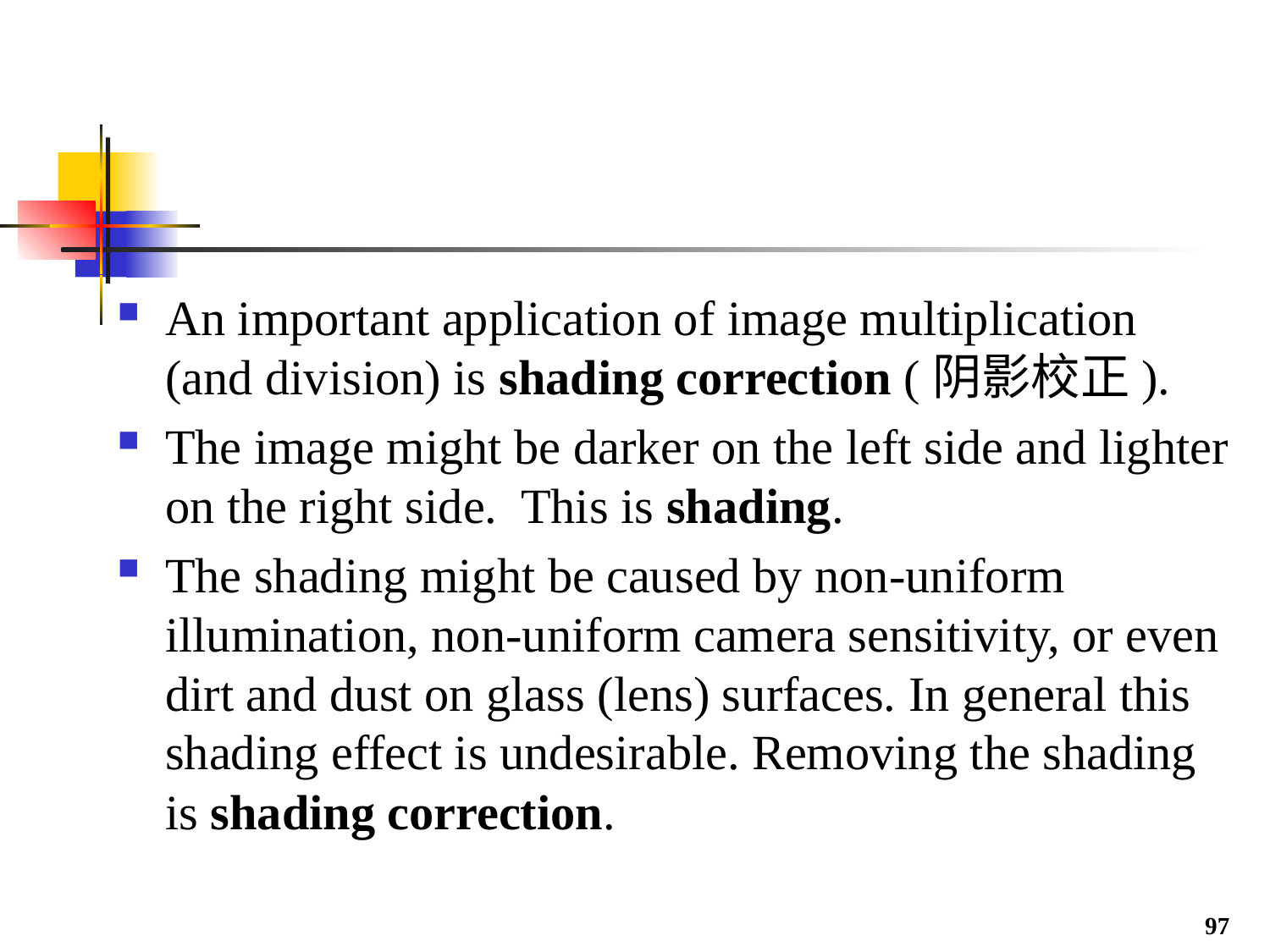

#
An important application of image multiplication (and division) is shading correction (阴影校正).
The image might be darker on the left side and lighter on the right side.  This is shading.
The shading might be caused by non-uniform illumination, non-uniform camera sensitivity, or even dirt and dust on glass (lens) surfaces. In general this shading effect is undesirable. Removing the shading is shading correction.
97